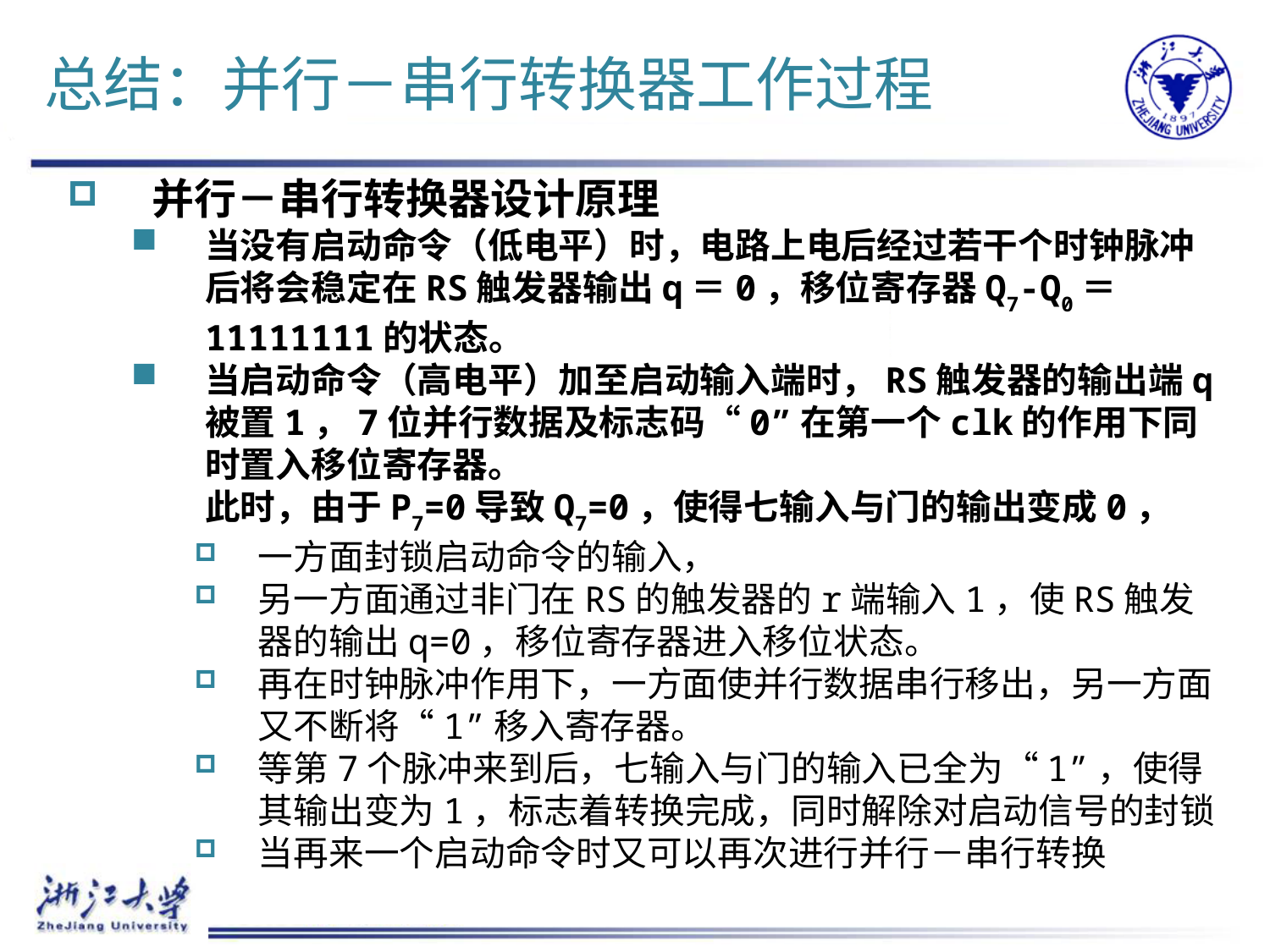

# 总结：并行－串行转换器工作过程
并行－串行转换器设计原理
当没有启动命令（低电平）时，电路上电后经过若干个时钟脉冲后将会稳定在RS触发器输出q＝0，移位寄存器Q7-Q0＝11111111的状态。
当启动命令（高电平）加至启动输入端时，RS触发器的输出端q被置1，7位并行数据及标志码“0”在第一个clk的作用下同时置入移位寄存器。
此时，由于P7=0导致Q7=0，使得七输入与门的输出变成0，
一方面封锁启动命令的输入，
另一方面通过非门在RS的触发器的r端输入1，使RS触发器的输出q=0，移位寄存器进入移位状态。
再在时钟脉冲作用下，一方面使并行数据串行移出，另一方面又不断将“1”移入寄存器。
等第7个脉冲来到后，七输入与门的输入已全为“1”，使得其输出变为1，标志着转换完成，同时解除对启动信号的封锁
当再来一个启动命令时又可以再次进行并行－串行转换